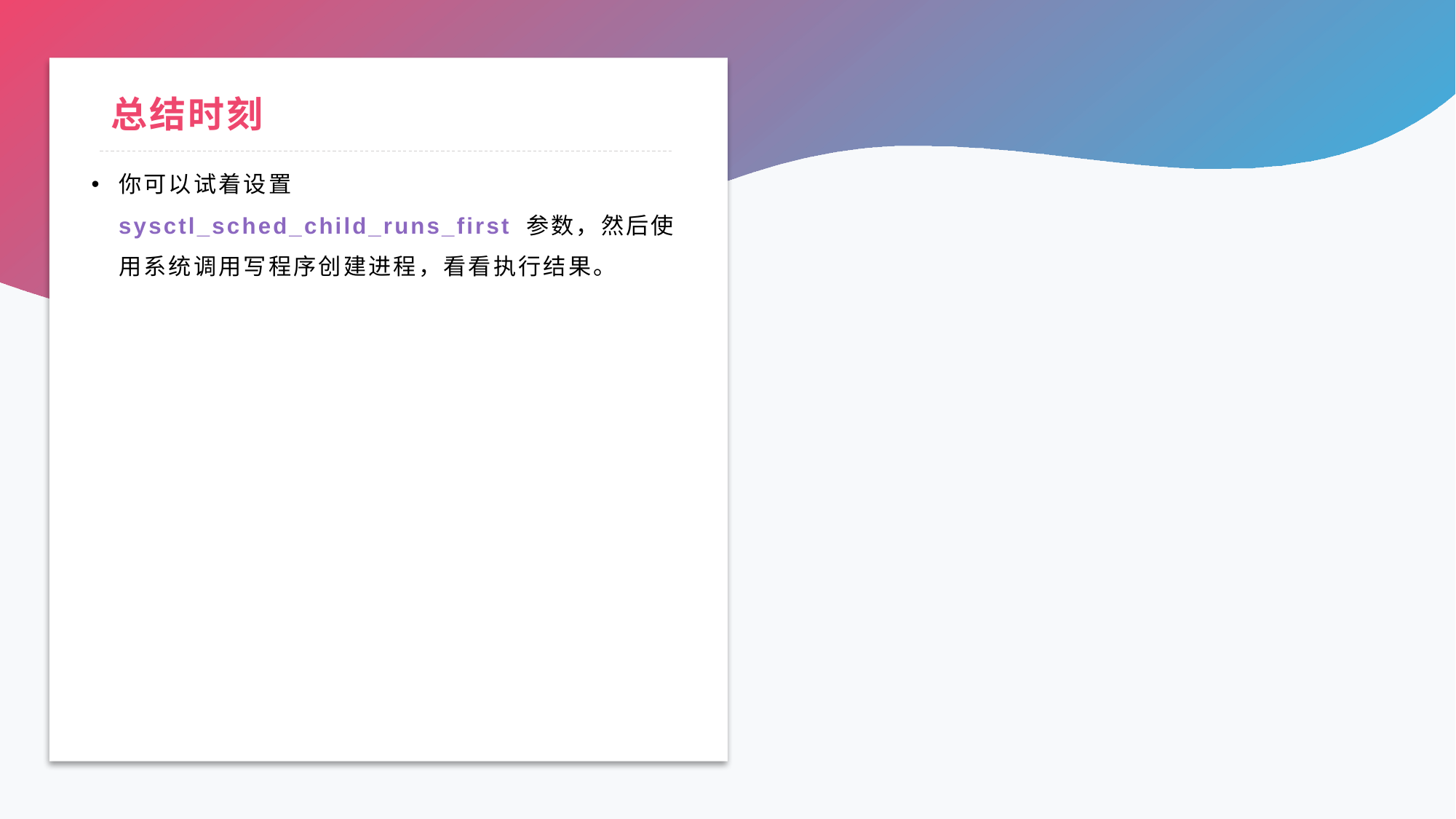

# 总结时刻
你可以试着设置 sysctl_sched_child_runs_first 参数，然后使用系统调用写程序创建进程，看看执行结果。